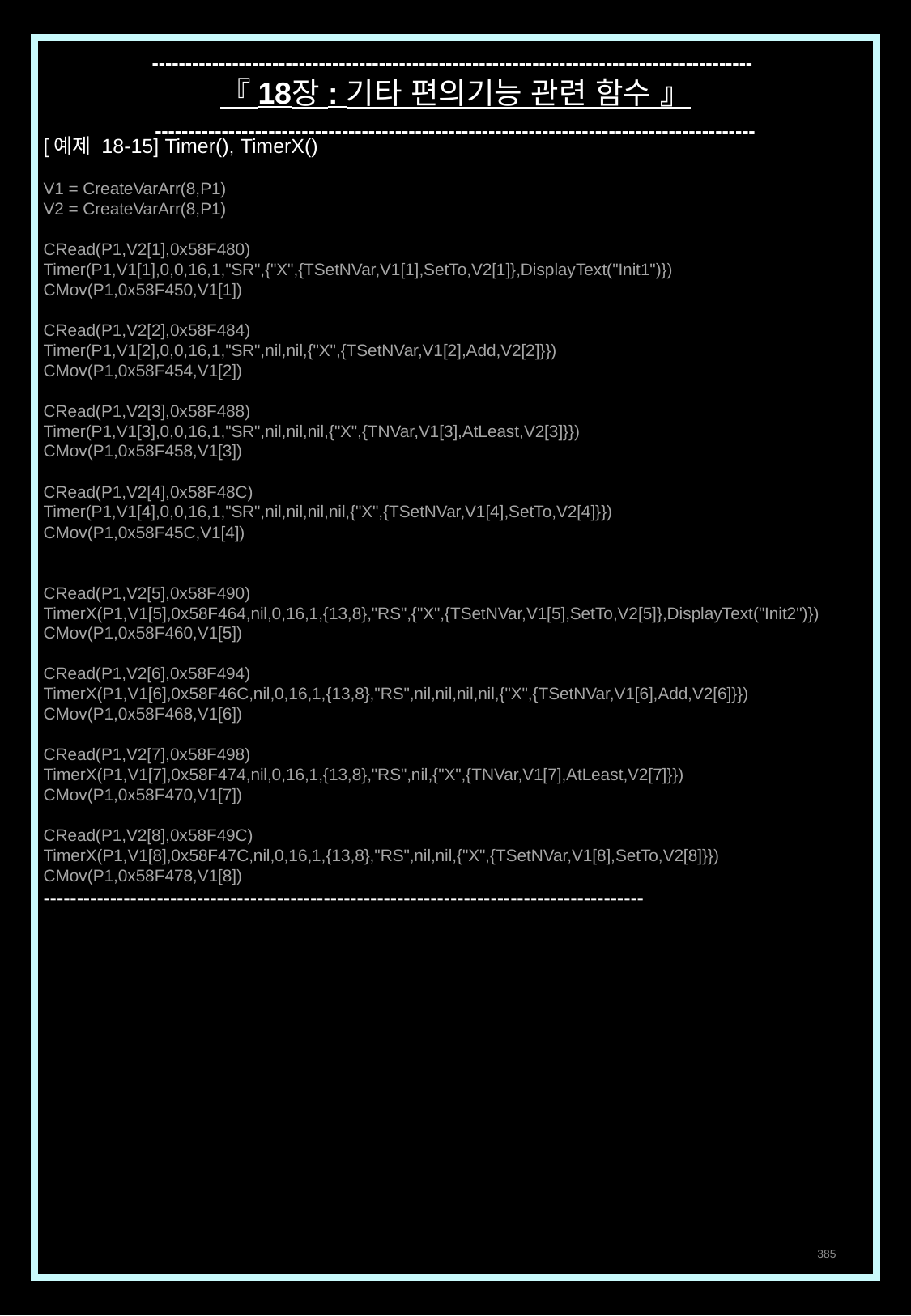

------------------------------------------------------------------------------------------
『 18장 : 기타 편의기능 관련 함수 』
------------------------------------------------------------------------------------------
[예제 18-15] Timer(), TimerX()

V1 = CreateVarArr(8,P1)
V2 = CreateVarArr(8,P1)

CRead(P1,V2[1],0x58F480)
Timer(P1,V1[1],0,0,16,1,"SR",{"X",{TSetNVar,V1[1],SetTo,V2[1]},DisplayText("Init1")})
CMov(P1,0x58F450,V1[1])

CRead(P1,V2[2],0x58F484)
Timer(P1,V1[2],0,0,16,1,"SR",nil,nil,{"X",{TSetNVar,V1[2],Add,V2[2]}})
CMov(P1,0x58F454,V1[2])

CRead(P1,V2[3],0x58F488)
Timer(P1,V1[3],0,0,16,1,"SR",nil,nil,nil,{"X",{TNVar,V1[3],AtLeast,V2[3]}})
CMov(P1,0x58F458,V1[3])

CRead(P1,V2[4],0x58F48C)
Timer(P1,V1[4],0,0,16,1,"SR",nil,nil,nil,nil,{"X",{TSetNVar,V1[4],SetTo,V2[4]}})
CMov(P1,0x58F45C,V1[4])

CRead(P1,V2[5],0x58F490)
TimerX(P1,V1[5],0x58F464,nil,0,16,1,{13,8},"RS",{"X",{TSetNVar,V1[5],SetTo,V2[5]},DisplayText("Init2")})
CMov(P1,0x58F460,V1[5])

CRead(P1,V2[6],0x58F494)
TimerX(P1,V1[6],0x58F46C,nil,0,16,1,{13,8},"RS",nil,nil,nil,nil,{"X",{TSetNVar,V1[6],Add,V2[6]}})
CMov(P1,0x58F468,V1[6])

CRead(P1,V2[7],0x58F498)
TimerX(P1,V1[7],0x58F474,nil,0,16,1,{13,8},"RS",nil,{"X",{TNVar,V1[7],AtLeast,V2[7]}})
CMov(P1,0x58F470,V1[7])

CRead(P1,V2[8],0x58F49C)
TimerX(P1,V1[8],0x58F47C,nil,0,16,1,{13,8},"RS",nil,nil,{"X",{TSetNVar,V1[8],SetTo,V2[8]}})
CMov(P1,0x58F478,V1[8])
------------------------------------------------------------------------------------------
385